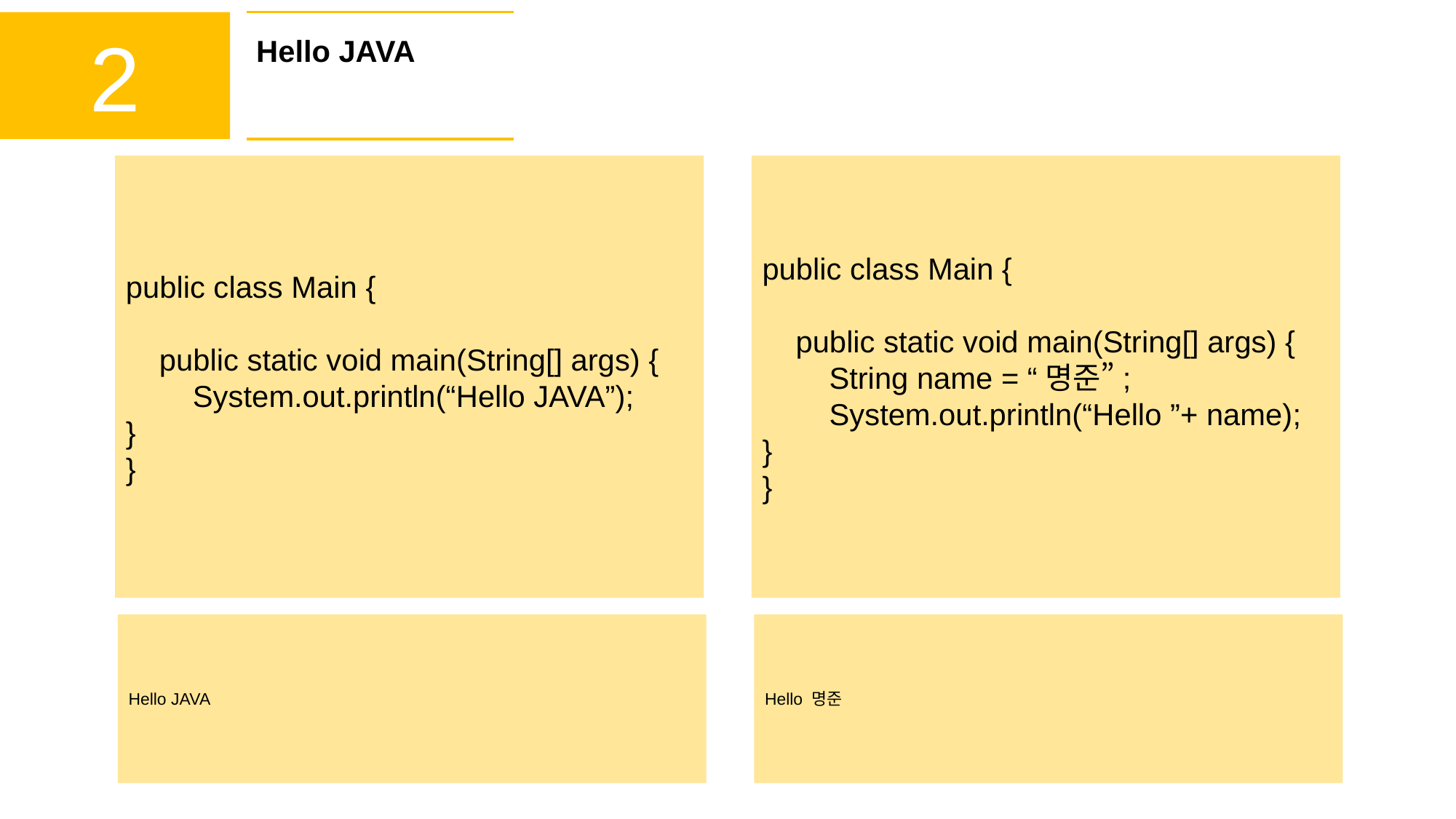

2
Hello JAVA

public class Main {

    public static void main(String[] args) {
        System.out.println(“Hello JAVA”);
}
}
public class Main {

    public static void main(String[] args) {
        String name = “명준”;
        System.out.println(“Hello ”+ name);
}
}
Hello JAVA
Hello 명준